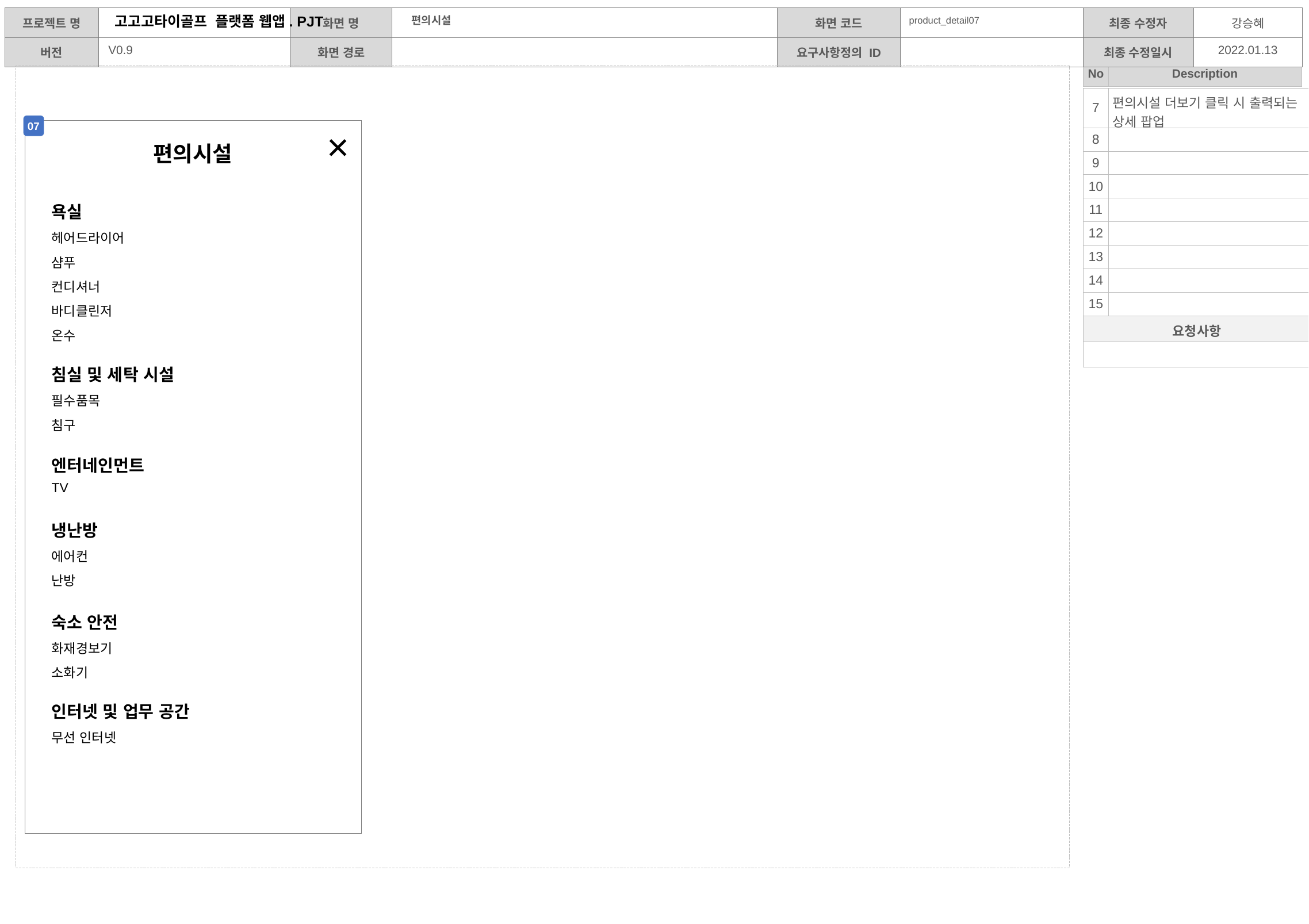

편의시설
product_detail07

| 7 | 편의시설 더보기 클릭 시 출력되는 상세 팝업 |
| --- | --- |
| 8 |  |
| 9 |  |
| 10 |  |
| 11 |  |
| 12 |  |
| 13 |  |
| 14 |  |
| 15 |  |
| 요청사항 |  |
|  |  |
07
편의시설
| 욕실 |
| --- |
| 헤어드라이어 |
| 샴푸 |
| 컨디셔너 |
| 바디클린저 |
| 온수 |
| 침실 및 세탁 시설 |
| --- |
| 필수품목 |
| 침구 |
| 엔터네인먼트 |
| --- |
| TV |
| 냉난방 |
| --- |
| 에어컨 |
| 난방 |
| 숙소 안전 |
| --- |
| 화재경보기 |
| 소화기 |
| 인터넷 및 업무 공간 |
| --- |
| 무선 인터넷 |